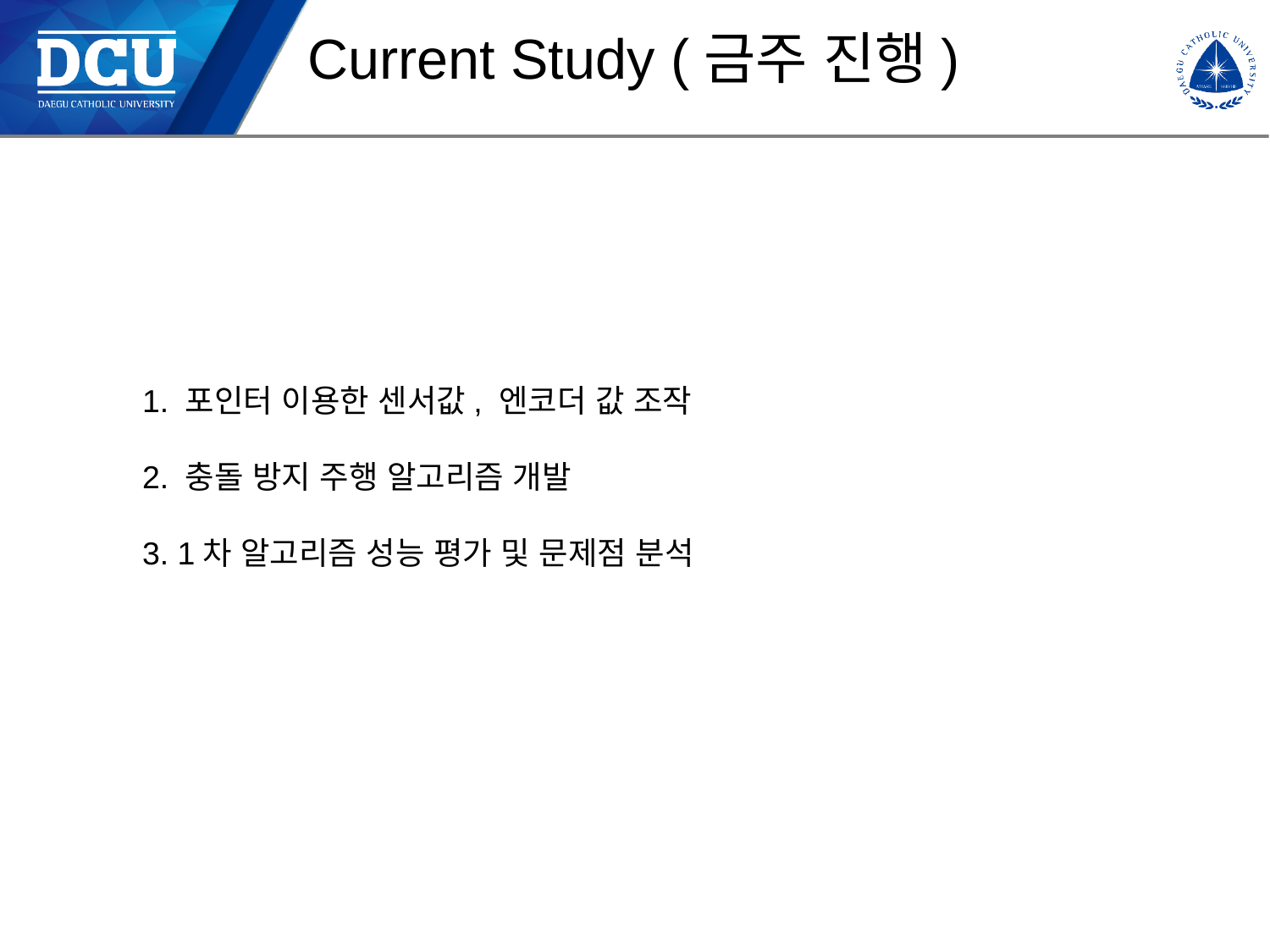

Current Study (금주 진행)
1. 포인터 이용한 센서값, 엔코더 값 조작

2. 충돌 방지 주행 알고리즘 개발

3. 1차 알고리즘 성능 평가 및 문제점 분석